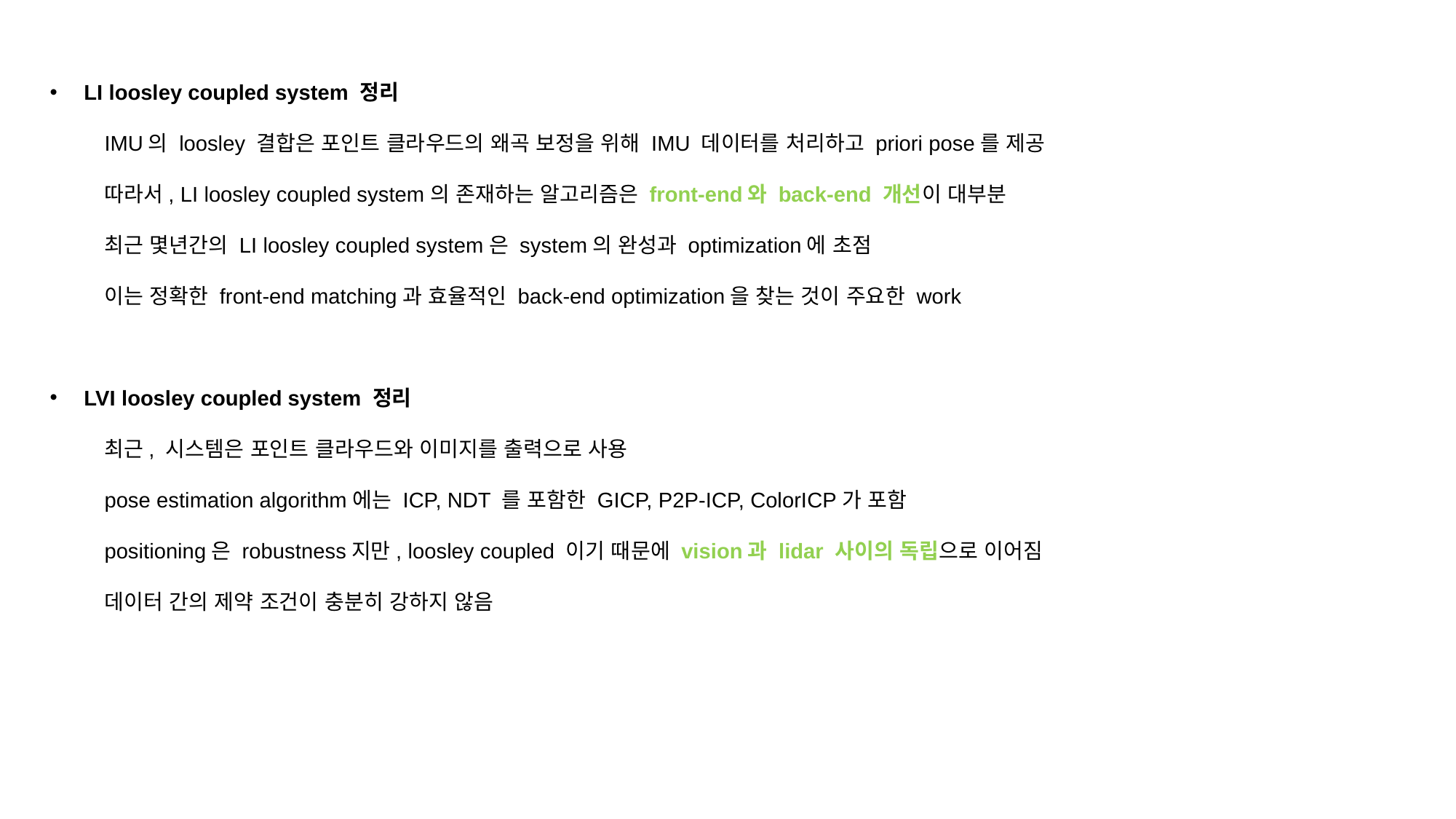

LI loosley coupled system 정리
IMU의 loosley 결합은 포인트 클라우드의 왜곡 보정을 위해 IMU 데이터를 처리하고 priori pose를 제공
따라서, LI loosley coupled system의 존재하는 알고리즘은 front-end와 back-end 개선이 대부분
최근 몇년간의 LI loosley coupled system은 system의 완성과 optimization에 초점
이는 정확한 front-end matching과 효율적인 back-end optimization을 찾는 것이 주요한 work

LVI loosley coupled system 정리
최근, 시스템은 포인트 클라우드와 이미지를 출력으로 사용
pose estimation algorithm에는 ICP, NDT 를 포함한 GICP, P2P-ICP, ColorICP가 포함
positioning은 robustness지만, loosley coupled 이기 때문에 vision과 lidar 사이의 독립으로 이어짐
데이터 간의 제약 조건이 충분히 강하지 않음